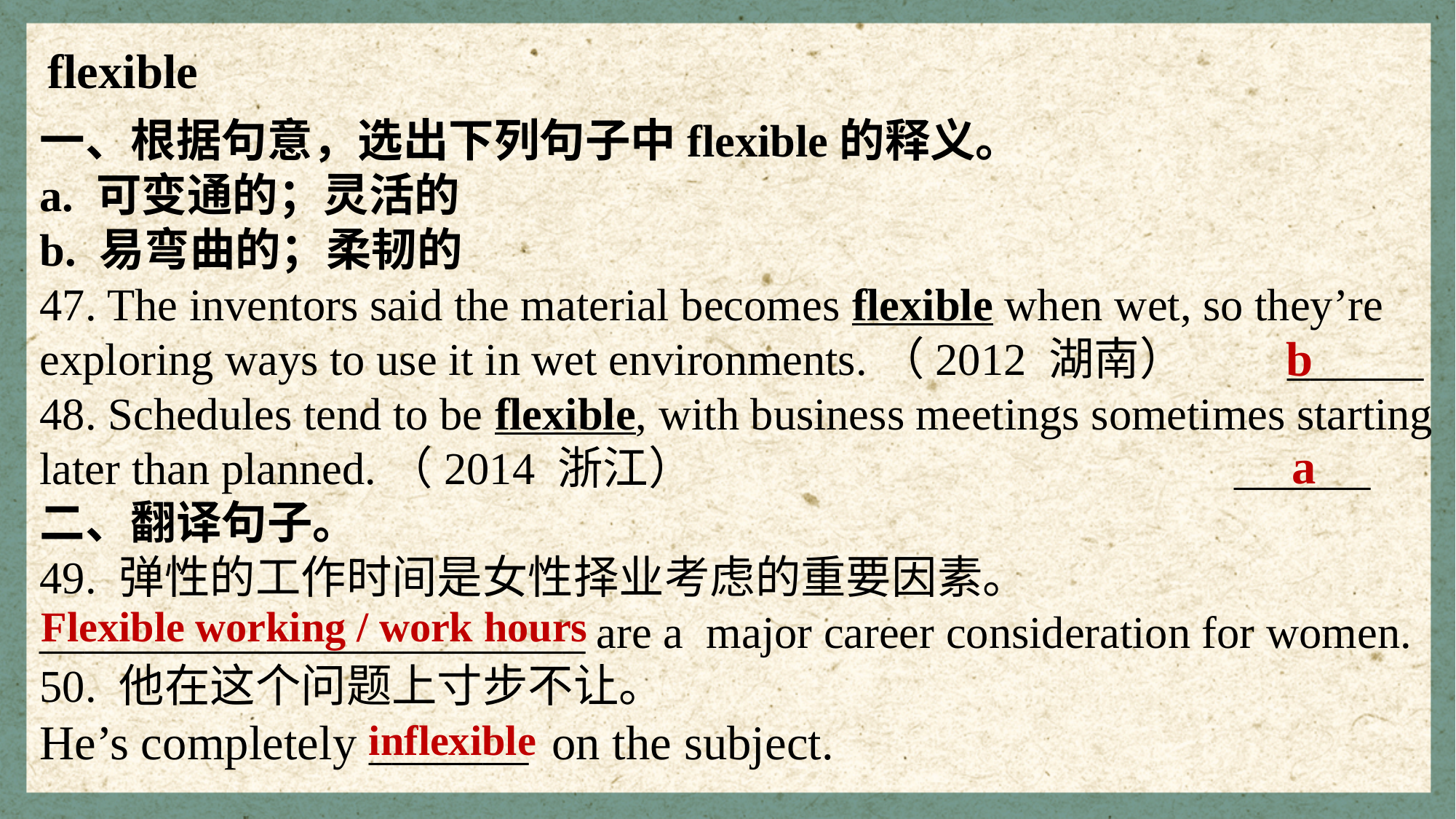

flexible
一、根据句意，选出下列句子中flexible的释义。
a. 可变通的；灵活的
b. 易弯曲的；柔韧的
47. The inventors said the material becomes flexible when wet, so they’re exploring ways to use it in wet environments.（2012 湖南）         ______
48. Schedules tend to be flexible, with business meetings sometimes starting later than planned.（2014 浙江）                                                    ______
二、翻译句子。
49. 弹性的工作时间是女性择业考虑的重要因素。
________________________ are a  major career consideration for women.
50. 他在这个问题上寸步不让。
He’s completely _______  on the subject.
b
a
Flexible working / work hours
inflexible